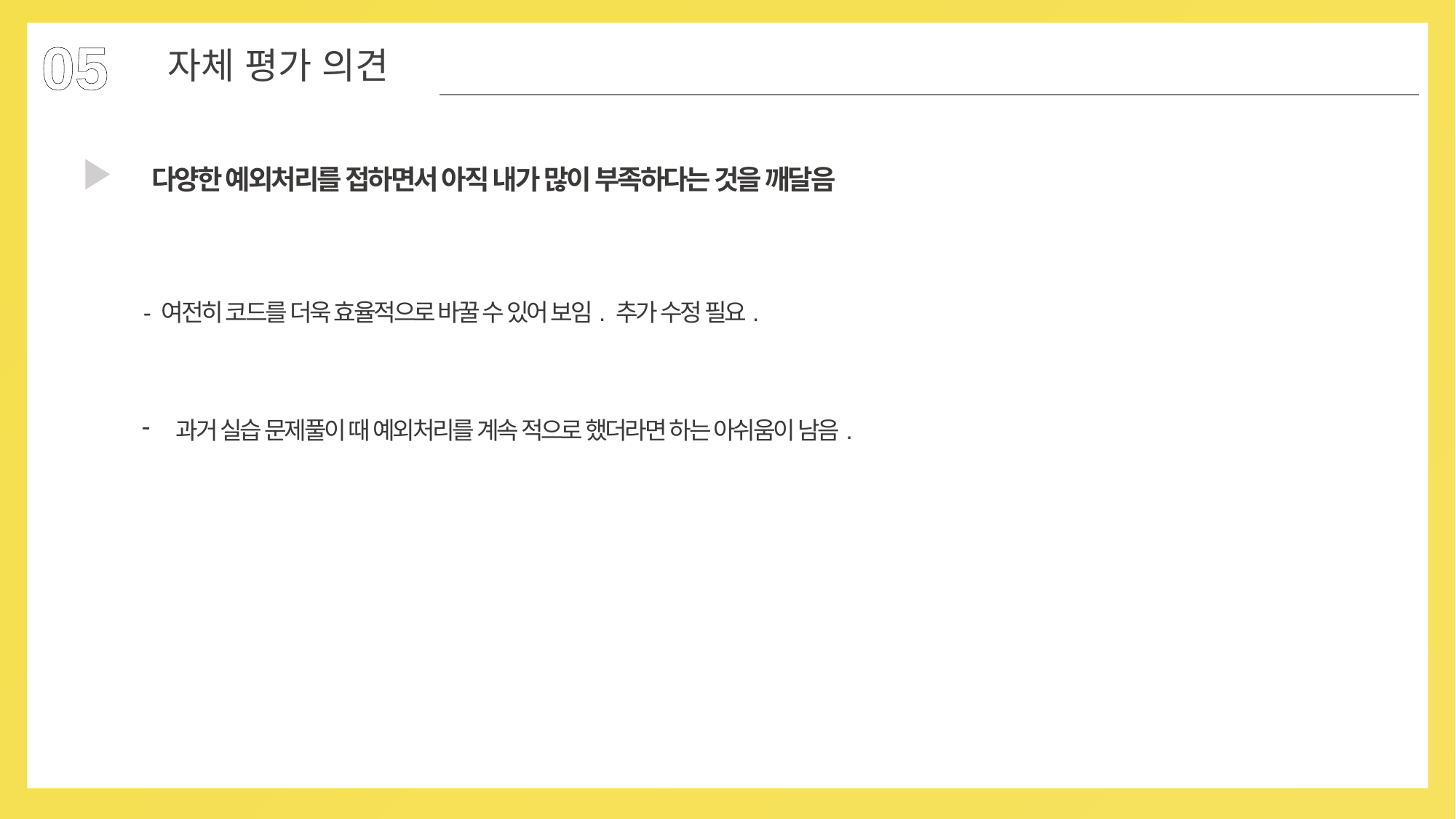

05
자체 평가 의견
▶
다양한 예외처리를 접하면서 아직 내가 많이 부족하다는 것을 깨달음
- 여전히 코드를 더욱 효율적으로 바꿀 수 있어 보임. 추가 수정 필요.
과거 실습 문제풀이 때 예외처리를 계속 적으로 했더라면 하는 아쉬움이 남음.